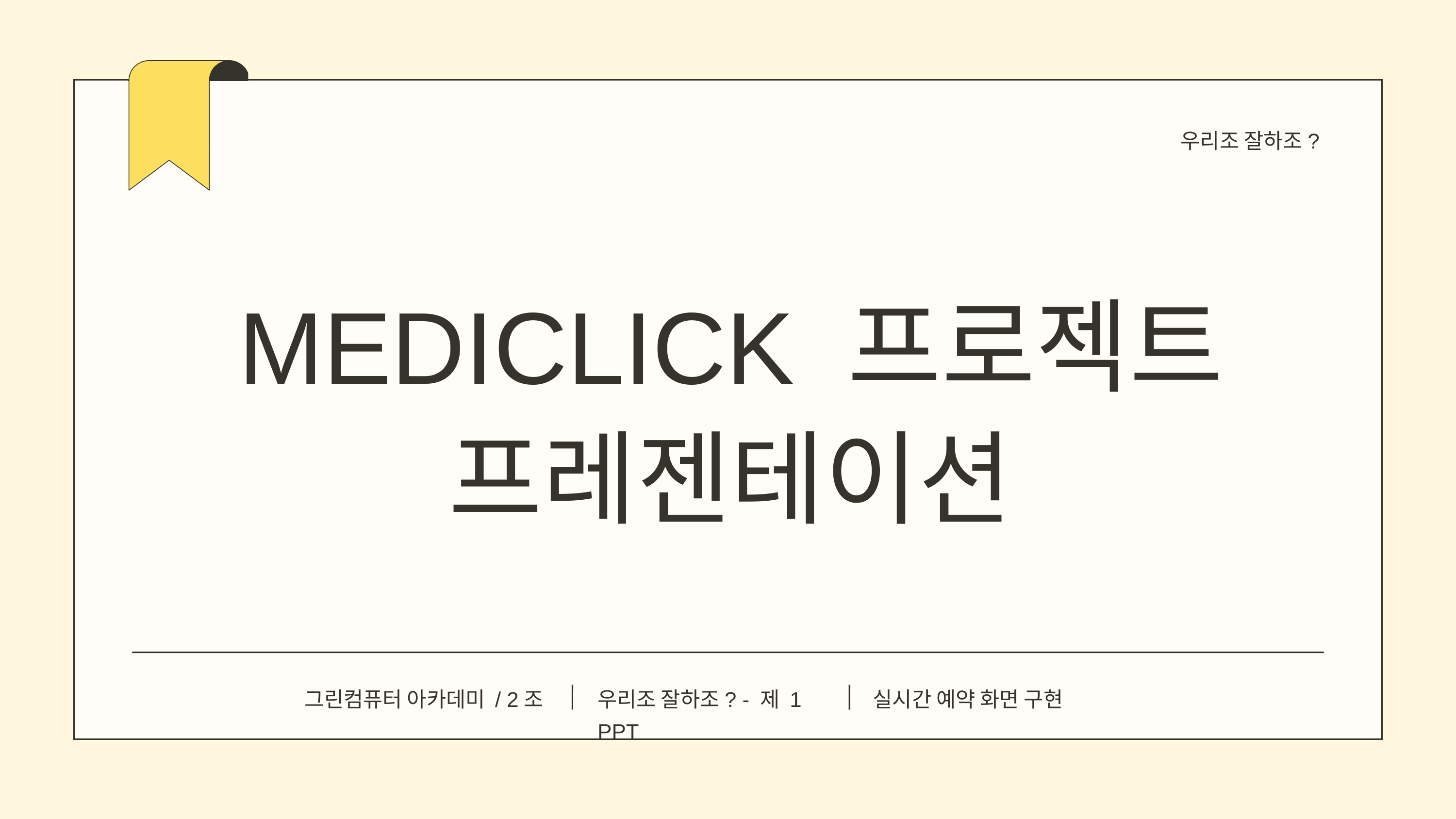

우리조 잘하조?
MEDICLICK 프로젝트
프레젠테이션

그린컴퓨터 아카데미 / 2조
우리조 잘하조? - 제 1 PPT
실시간 예약 화면 구현